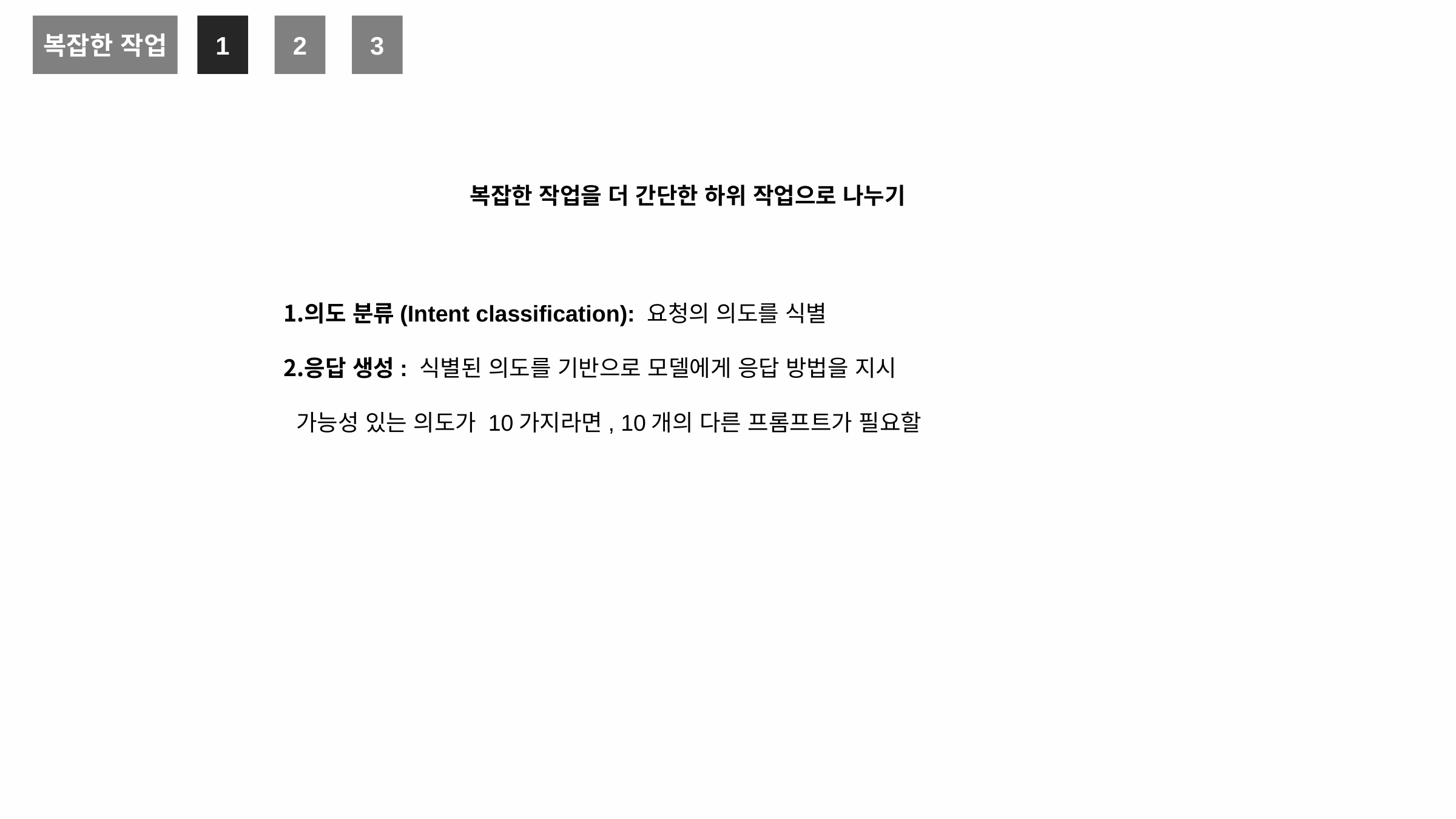

복잡한 작업
1
2
3
복잡한 작업을 더 간단한 하위 작업으로 나누기
의도 분류(Intent classification): 요청의 의도를 식별
응답 생성: 식별된 의도를 기반으로 모델에게 응답 방법을 지시
  가능성 있는 의도가 10가지라면, 10개의 다른 프롬프트가 필요할